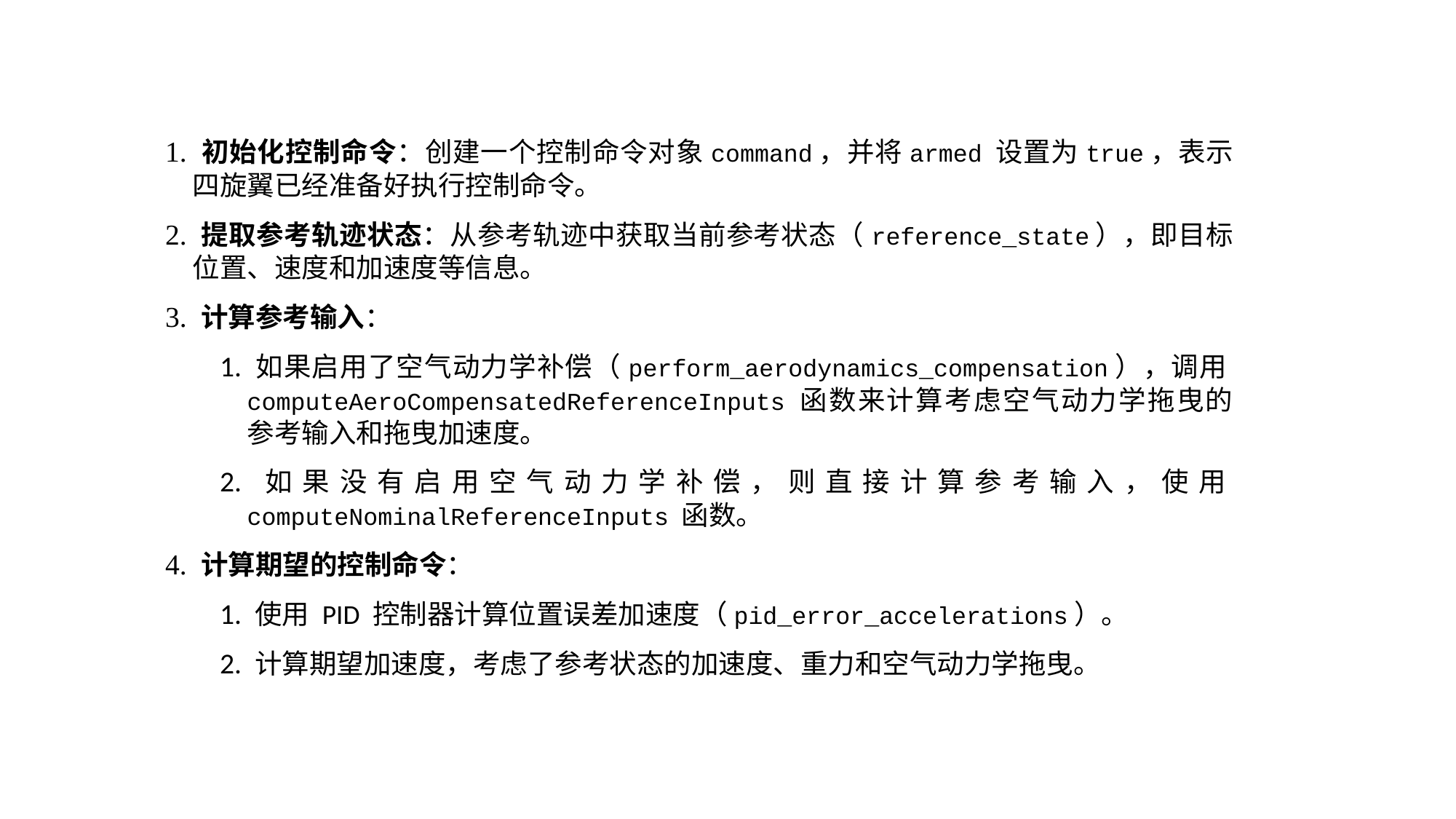

1. 初始化控制命令：创建一个控制命令对象command，并将armed 设置为true，表示四旋翼已经准备好执行控制命令。
2. 提取参考轨迹状态：从参考轨迹中获取当前参考状态（reference_state），即目标位置、速度和加速度等信息。
3. 计算参考输入：
1. 如果启用了空气动力学补偿（perform_aerodynamics_compensation），调用computeAeroCompensatedReferenceInputs 函数来计算考虑空气动力学拖曳的参考输入和拖曳加速度。
2. 如果没有启用空气动力学补偿，则直接计算参考输入，使用computeNominalReferenceInputs 函数。
4. 计算期望的控制命令：
1. 使用 PID 控制器计算位置误差加速度（pid_error_accelerations）。
2. 计算期望加速度，考虑了参考状态的加速度、重力和空气动力学拖曳。